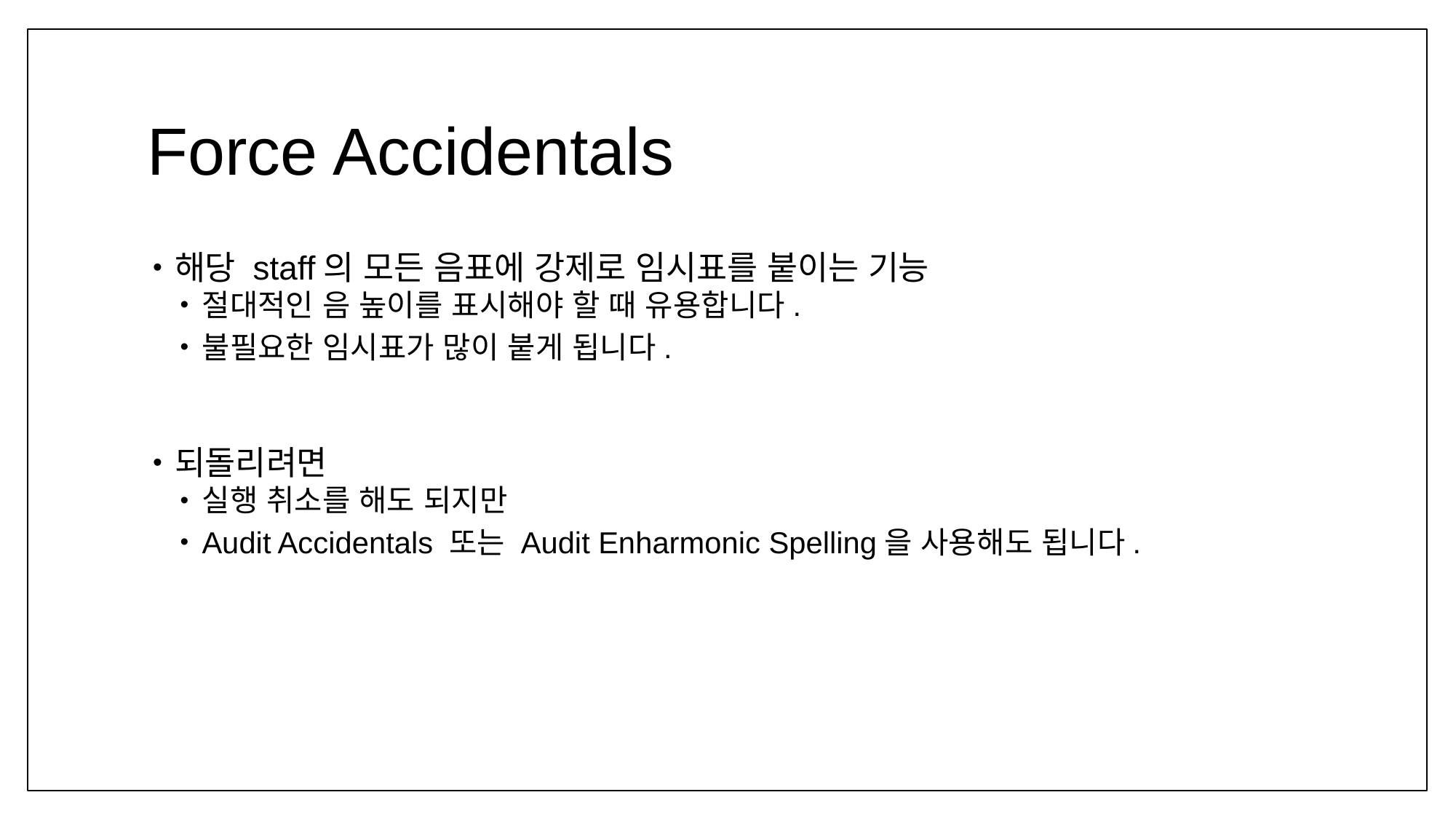

# Force Accidentals
해당 staff의 모든 음표에 강제로 임시표를 붙이는 기능
절대적인 음 높이를 표시해야 할 때 유용합니다.
불필요한 임시표가 많이 붙게 됩니다.

되돌리려면
실행 취소를 해도 되지만
Audit Accidentals 또는 Audit Enharmonic Spelling을 사용해도 됩니다.